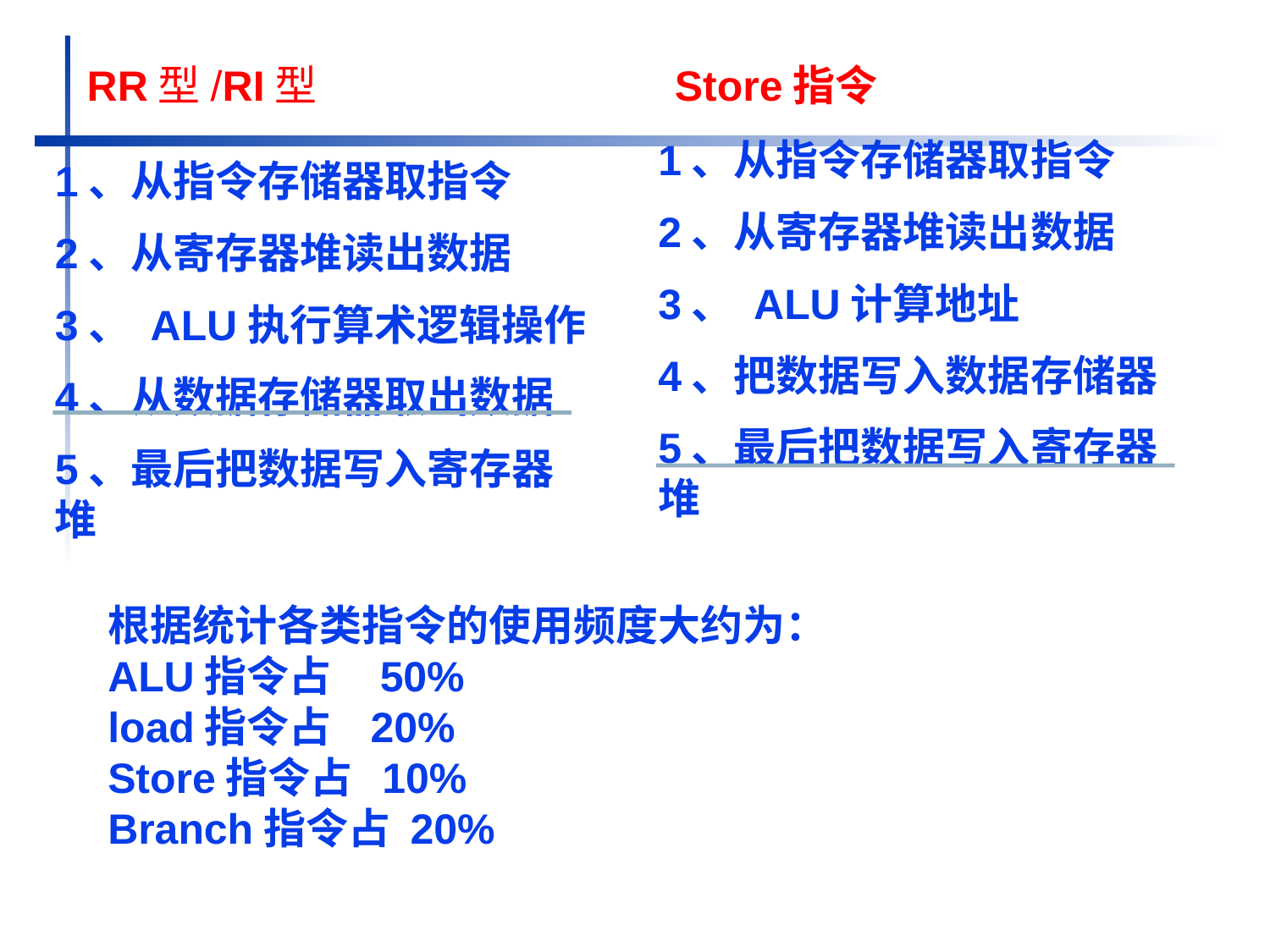

RR型/RI型
Store指令
1、从指令存储器取指令
2、从寄存器堆读出数据
3、 ALU计算地址
4、把数据写入数据存储器
5、最后把数据写入寄存器堆

1、从指令存储器取指令
2、从寄存器堆读出数据
3、 ALU执行算术逻辑操作
4、从数据存储器取出数据
5、最后把数据写入寄存器堆

根据统计各类指令的使用频度大约为：
ALU指令占    50%
load指令占   20%
Store指令占  10%
Branch指令占 20%